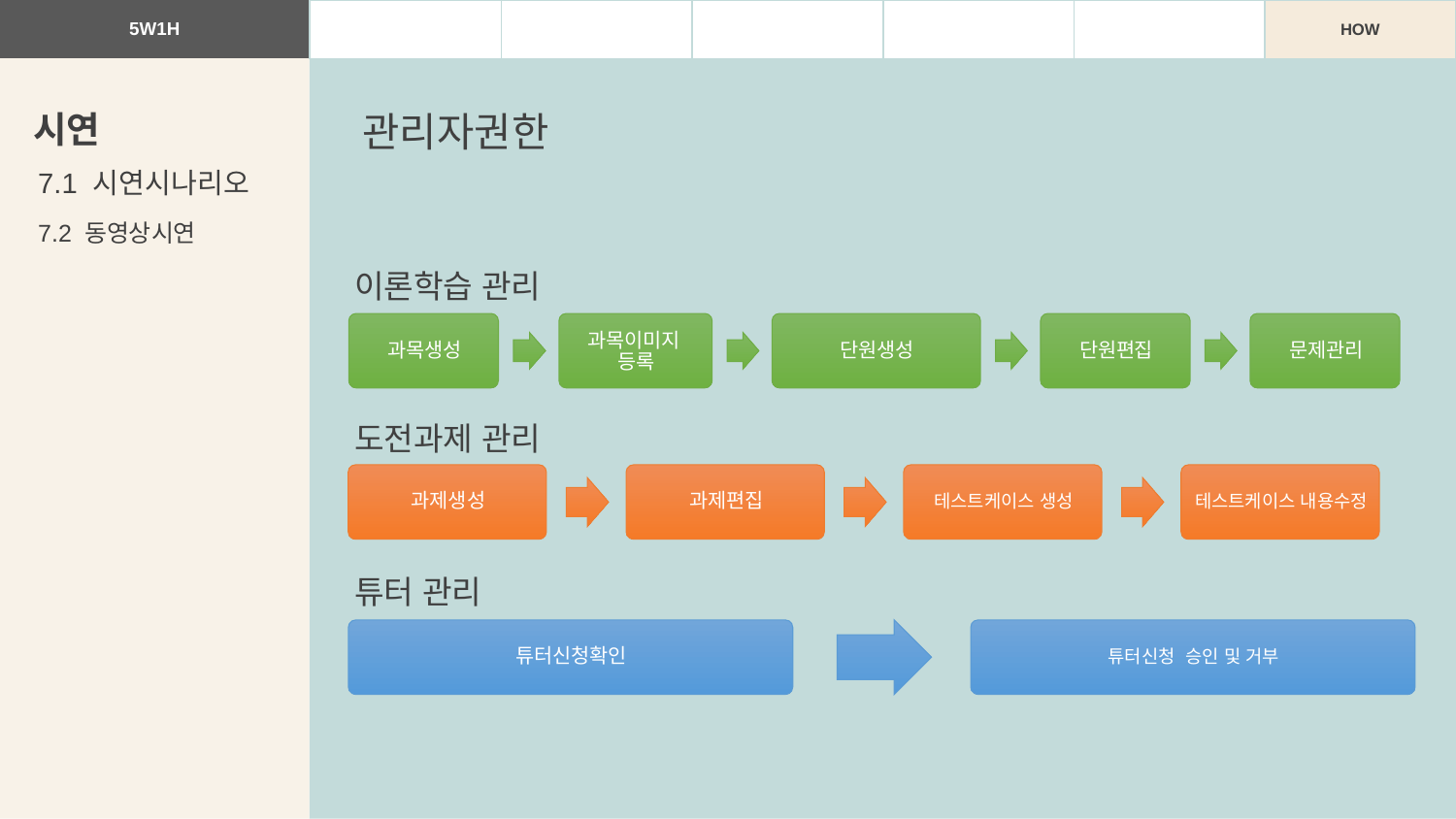

| 5W1H | WHAT | WHY | WHO |  |  | HOW |
| --- | --- | --- | --- | --- | --- | --- |
시연
관리자권한
7.1 시연시나리오
7.2 동영상시연
이론학습 관리
과목생성

과목이미지
등록

단원생성

단원편집

문제관리
도전과제 관리
과제생성

과제편집

테스트케이스 생성

테스트케이스 내용수정
튜터 관리
튜터신청확인

튜터신청  승인 및 거부